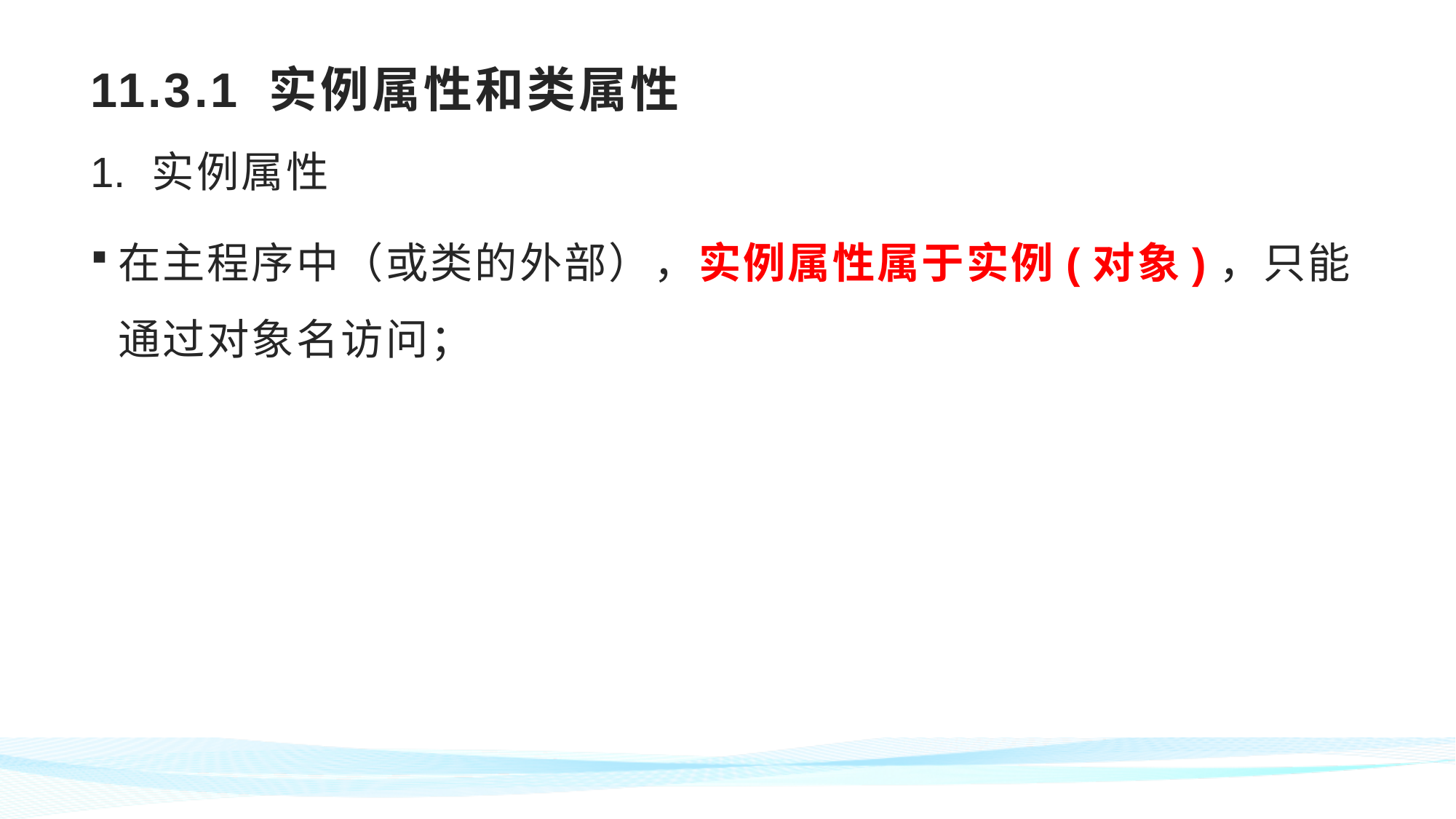

# 11.3.1 实例属性和类属性
实例属性
在主程序中（或类的外部），实例属性属于实例(对象)，只能通过对象名访问；